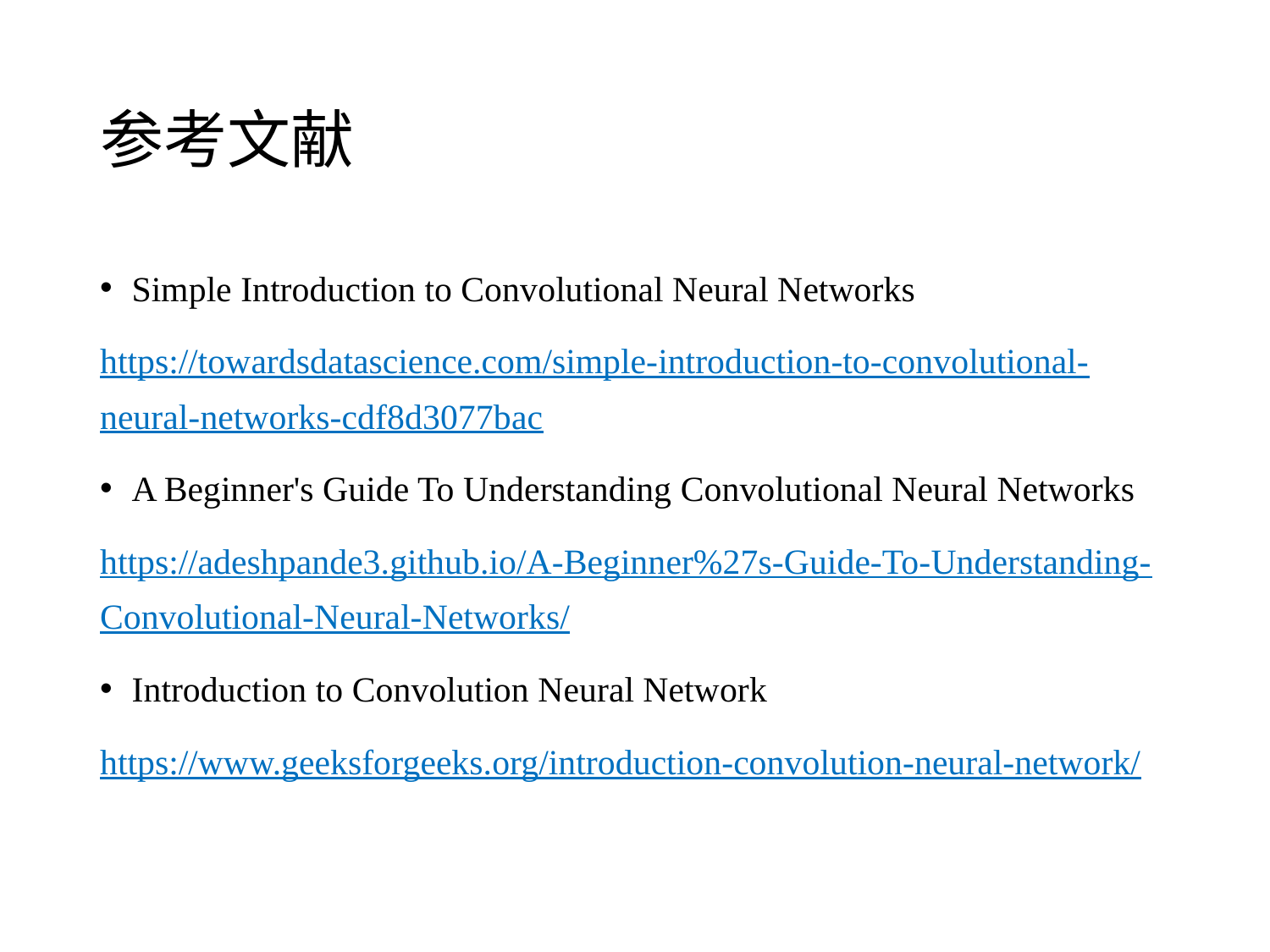

# 参考文献
Simple Introduction to Convolutional Neural Networks
https://towardsdatascience.com/simple-introduction-to-convolutional-neural-networks-cdf8d3077bac
A Beginner's Guide To Understanding Convolutional Neural Networks
https://adeshpande3.github.io/A-Beginner%27s-Guide-To-Understanding-Convolutional-Neural-Networks/
Introduction to Convolution Neural Network
https://www.geeksforgeeks.org/introduction-convolution-neural-network/